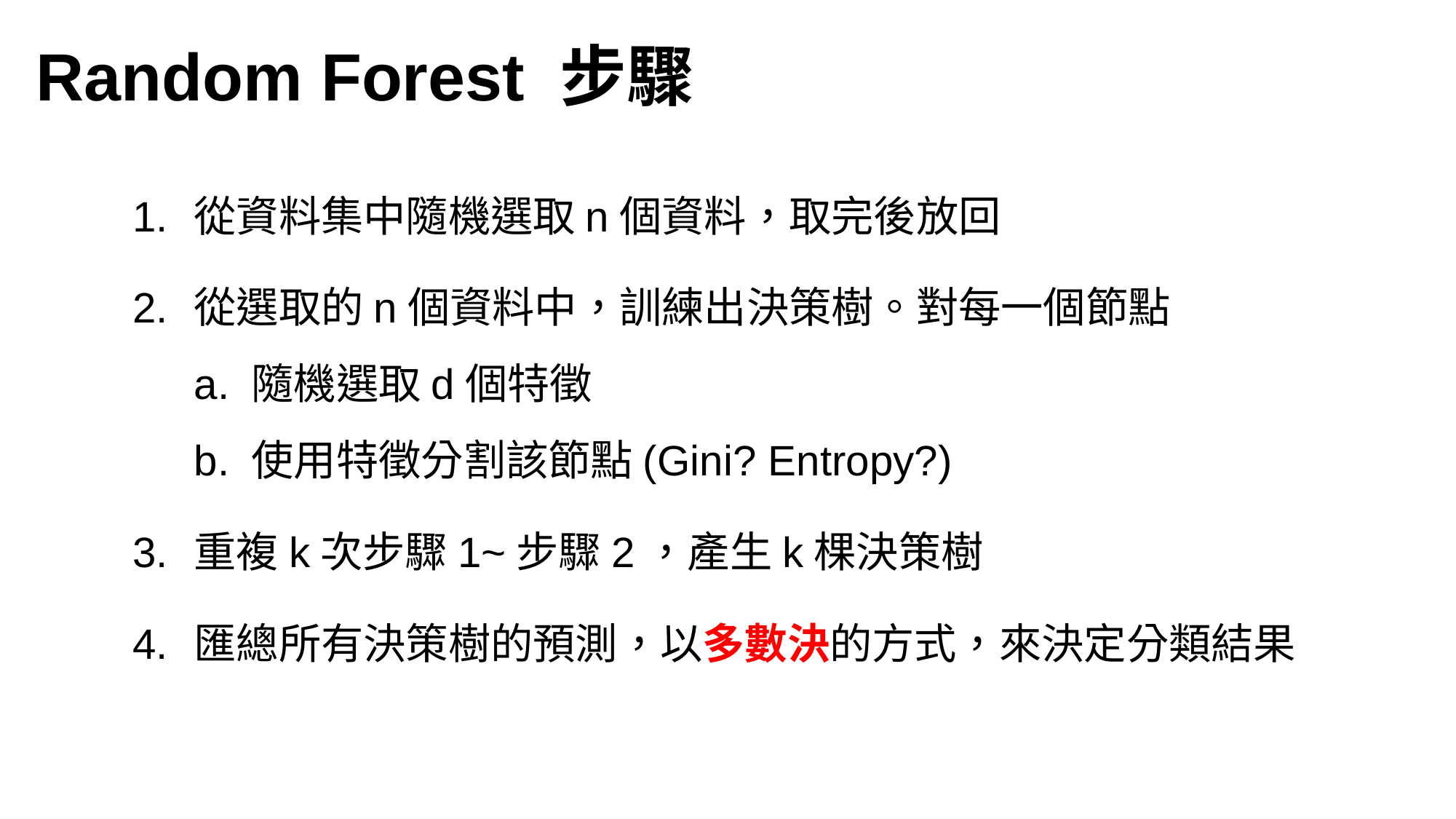

# Random Forest 步驟
從資料集中隨機選取n個資料，取完後放回
從選取的n個資料中，訓練出決策樹。對每一個節點
a. 隨機選取d個特徵
b. 使用特徵分割該節點(Gini? Entropy?)
重複k次步驟1~步驟2，產生k棵決策樹
匯總所有決策樹的預測，以多數決的方式，來決定分類結果